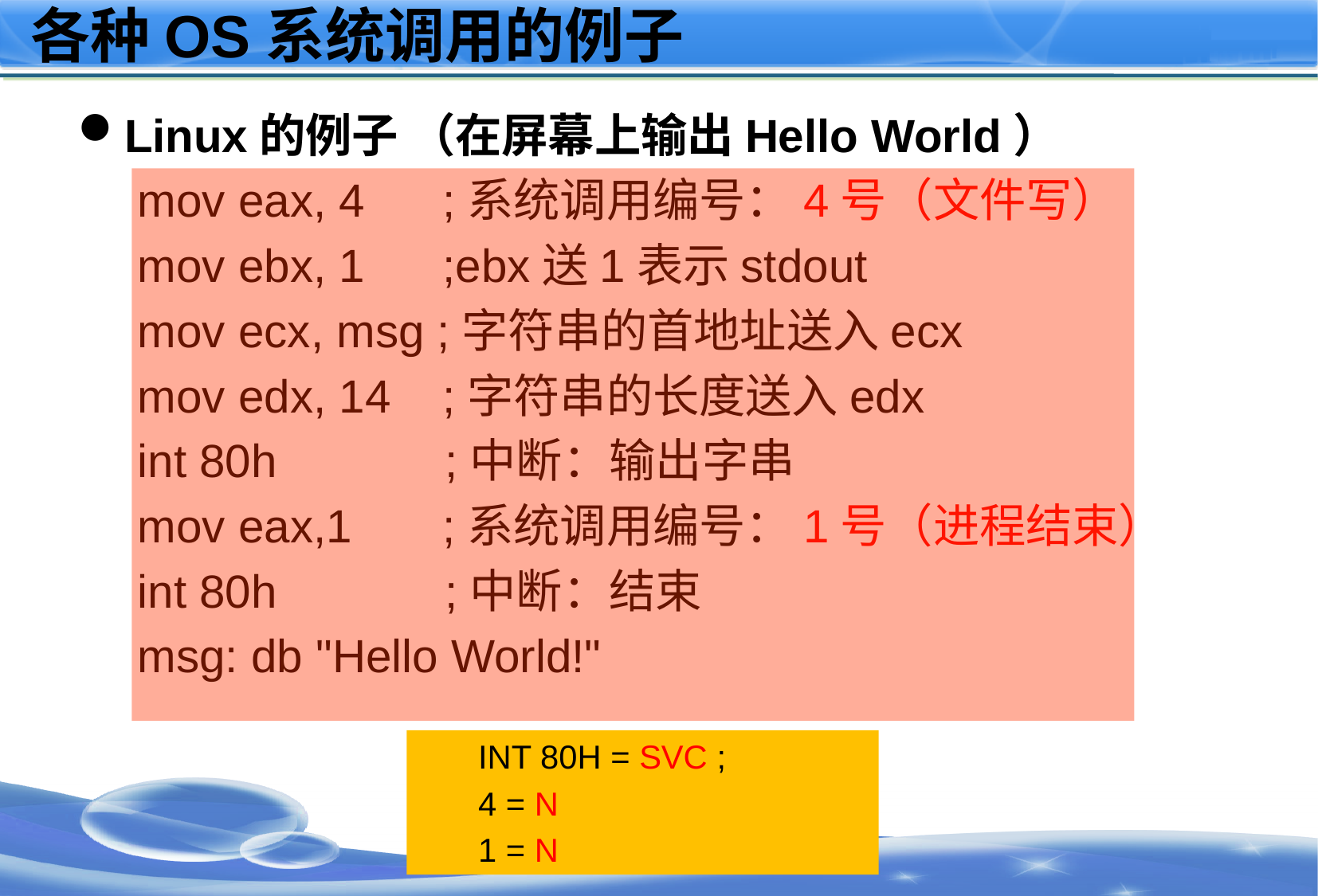

# 各种OS系统调用的例子
Linux的例子 （在屏幕上输出Hello World）
mov eax, 4      ;系统调用编号：4号（文件写）
mov ebx, 1      ;ebx送1表示stdout
mov ecx, msg ;字符串的首地址送入ecx
mov edx, 14    ;字符串的长度送入edx
int 80h             ;中断：输出字串
mov eax,1       ;系统调用编号：1号（进程结束）
int 80h             ;中断：结束
msg: db "Hello World!"

INT 80H = SVC ;
4 = N
1 = N